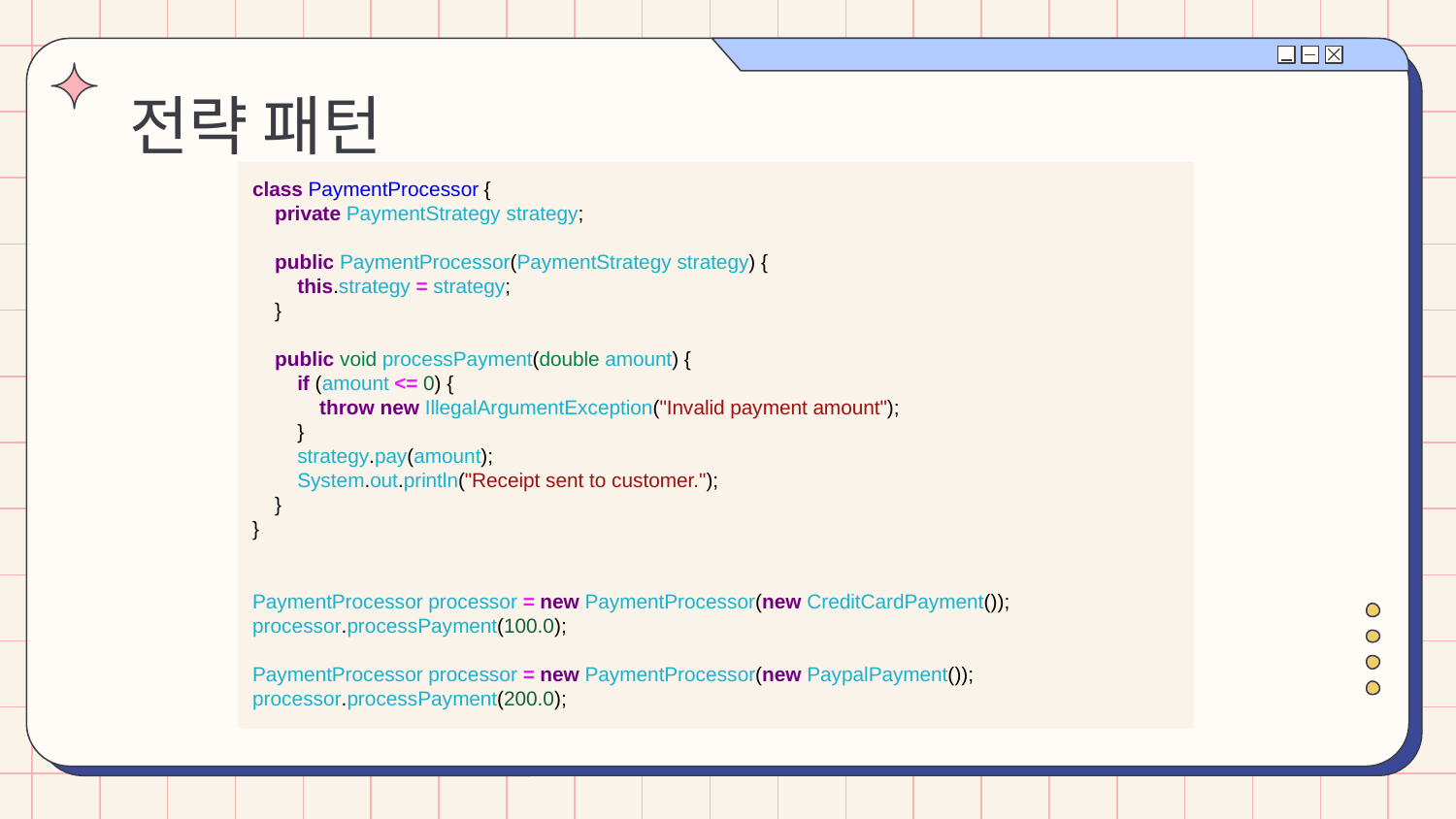

# 전략 패턴
class PaymentProcessor {
    private PaymentStrategy strategy;

    public PaymentProcessor(PaymentStrategy strategy) {
        this.strategy = strategy;
    }

    public void processPayment(double amount) {
        if (amount <= 0) {
            throw new IllegalArgumentException("Invalid payment amount");
        }
        strategy.pay(amount);
        System.out.println("Receipt sent to customer.");
    }
}

PaymentProcessor processor = new PaymentProcessor(new CreditCardPayment());
processor.processPayment(100.0);

PaymentProcessor processor = new PaymentProcessor(new PaypalPayment());
processor.processPayment(200.0);